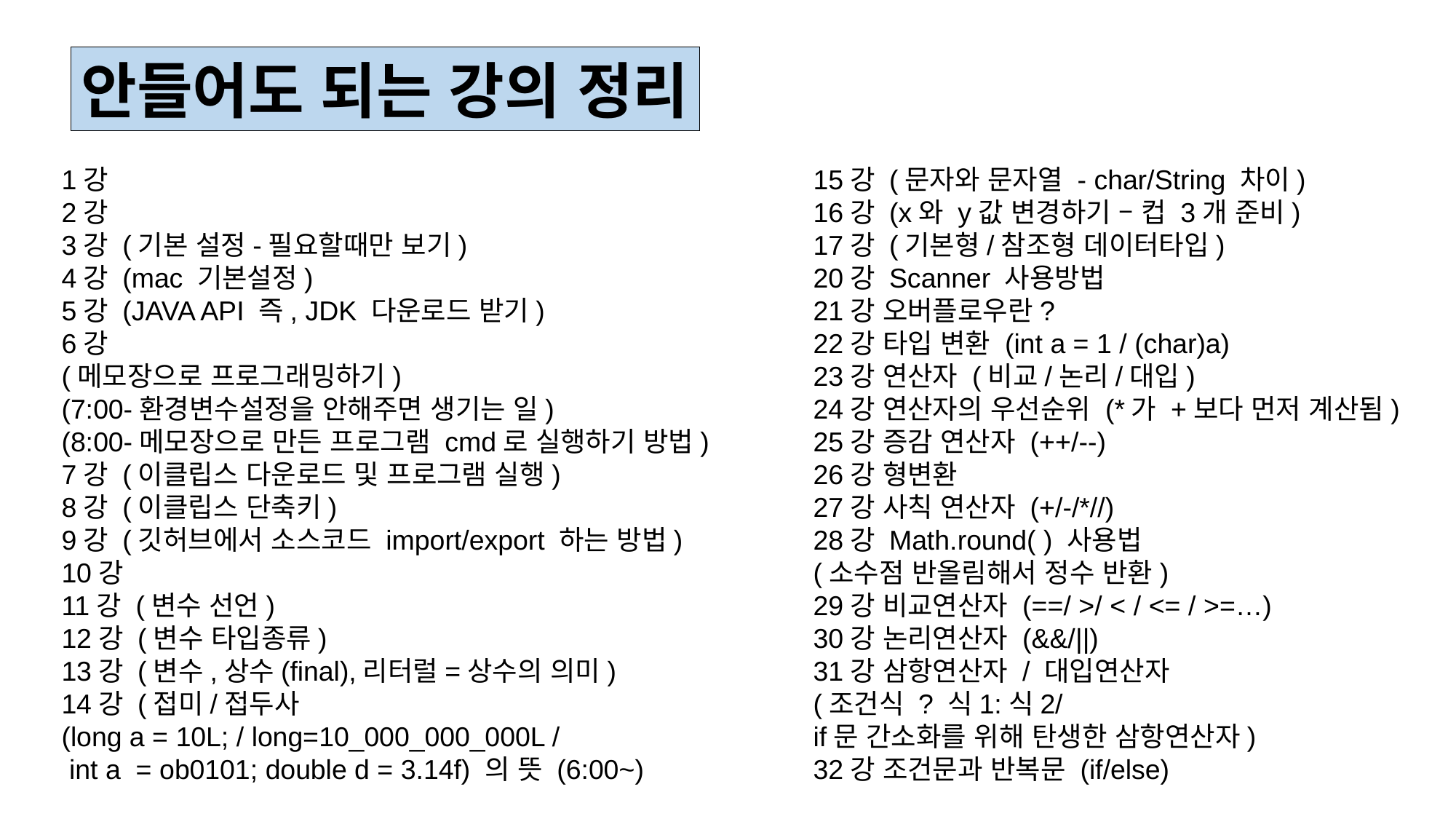

안들어도 되는 강의 정리
1강
2강
3강 (기본 설정-필요할때만 보기)
4강 (mac 기본설정)
5강 (JAVA API 즉, JDK 다운로드 받기)
6강
(메모장으로 프로그래밍하기)
(7:00-환경변수설정을 안해주면 생기는 일)
(8:00-메모장으로 만든 프로그램 cmd로 실행하기 방법)
7강 (이클립스 다운로드 및 프로그램 실행)
8강 (이클립스 단축키)
9강 (깃허브에서 소스코드 import/export 하는 방법)
10강
11강 (변수 선언)
12강 (변수 타입종류)
13강 (변수,상수(final),리터럴=상수의 의미)
14강 (접미/접두사
(long a = 10L; / long=10_000_000_000L /
 int a  = ob0101; double d = 3.14f) 의 뜻 (6:00~)
15강 (문자와 문자열 - char/String 차이)
16강 (x와 y값 변경하기 – 컵 3개 준비)
17강 (기본형/참조형 데이터타입)
20강 Scanner 사용방법
21강 오버플로우란?
22강 타입 변환 (int a = 1 / (char)a)
23강 연산자 (비교/논리/대입)
24강 연산자의 우선순위 (*가 +보다 먼저 계산됨)
25강 증감 연산자 (++/--)
26강 형변환
27강 사칙 연산자 (+/-/*//)
28강 Math.round( ) 사용법
(소수점 반올림해서 정수 반환)
29강 비교연산자 (==/ >/ < / <= / >=…)
30강 논리연산자 (&&/||)
31강 삼항연산자 / 대입연산자
(조건식 ? 식1:식2/
if문 간소화를 위해 탄생한 삼항연산자)
32강 조건문과 반복문 (if/else)